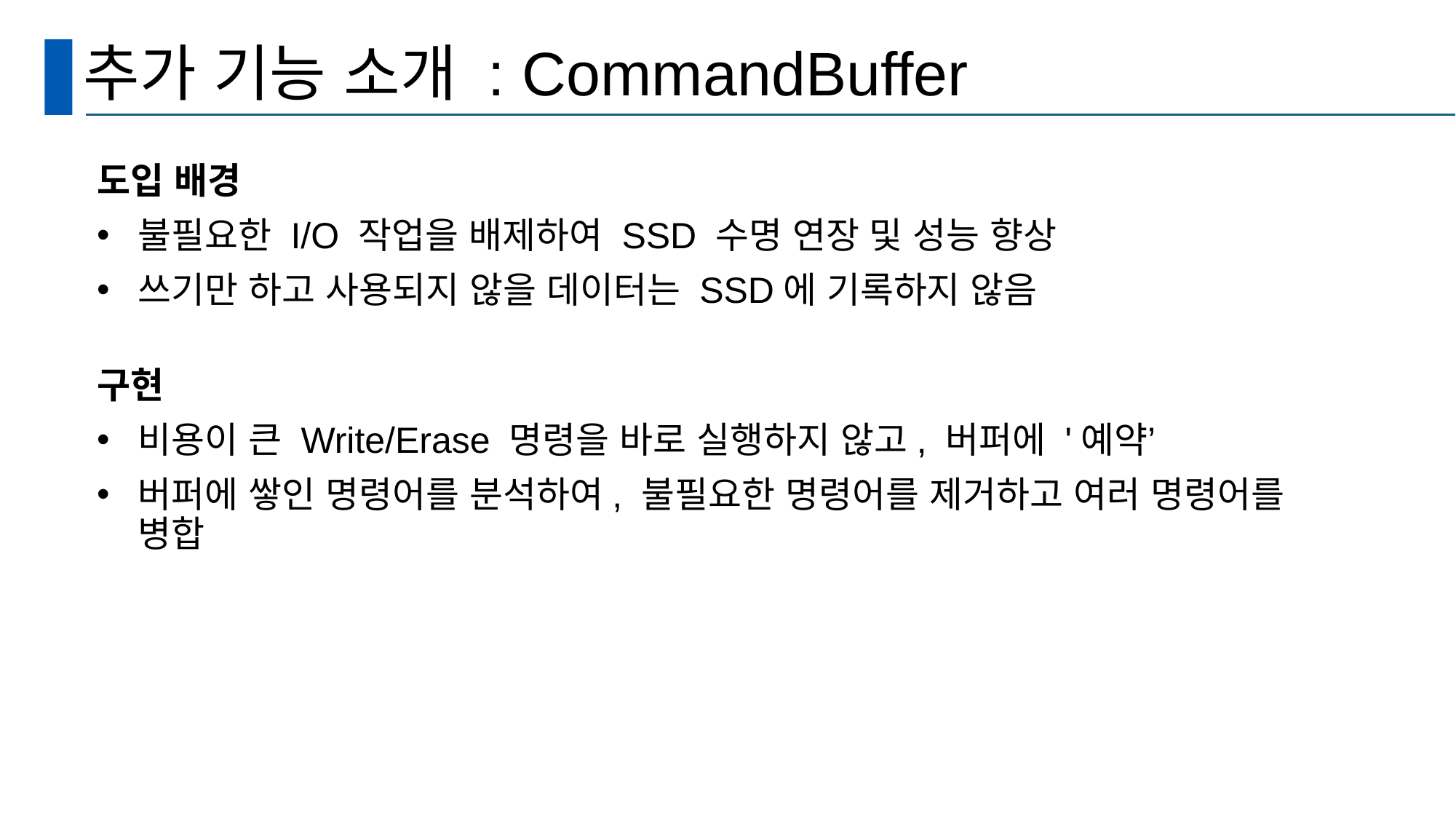

# 추가 기능 소개 : CommandBuffer
도입 배경
불필요한 I/O 작업을 배제하여 SSD 수명 연장 및 성능 향상
쓰기만 하고 사용되지 않을 데이터는 SSD에 기록하지 않음

구현
비용이 큰 Write/Erase 명령을 바로 실행하지 않고, 버퍼에 '예약’
버퍼에 쌓인 명령어를 분석하여, 불필요한 명령어를 제거하고 여러 명령어를 병합